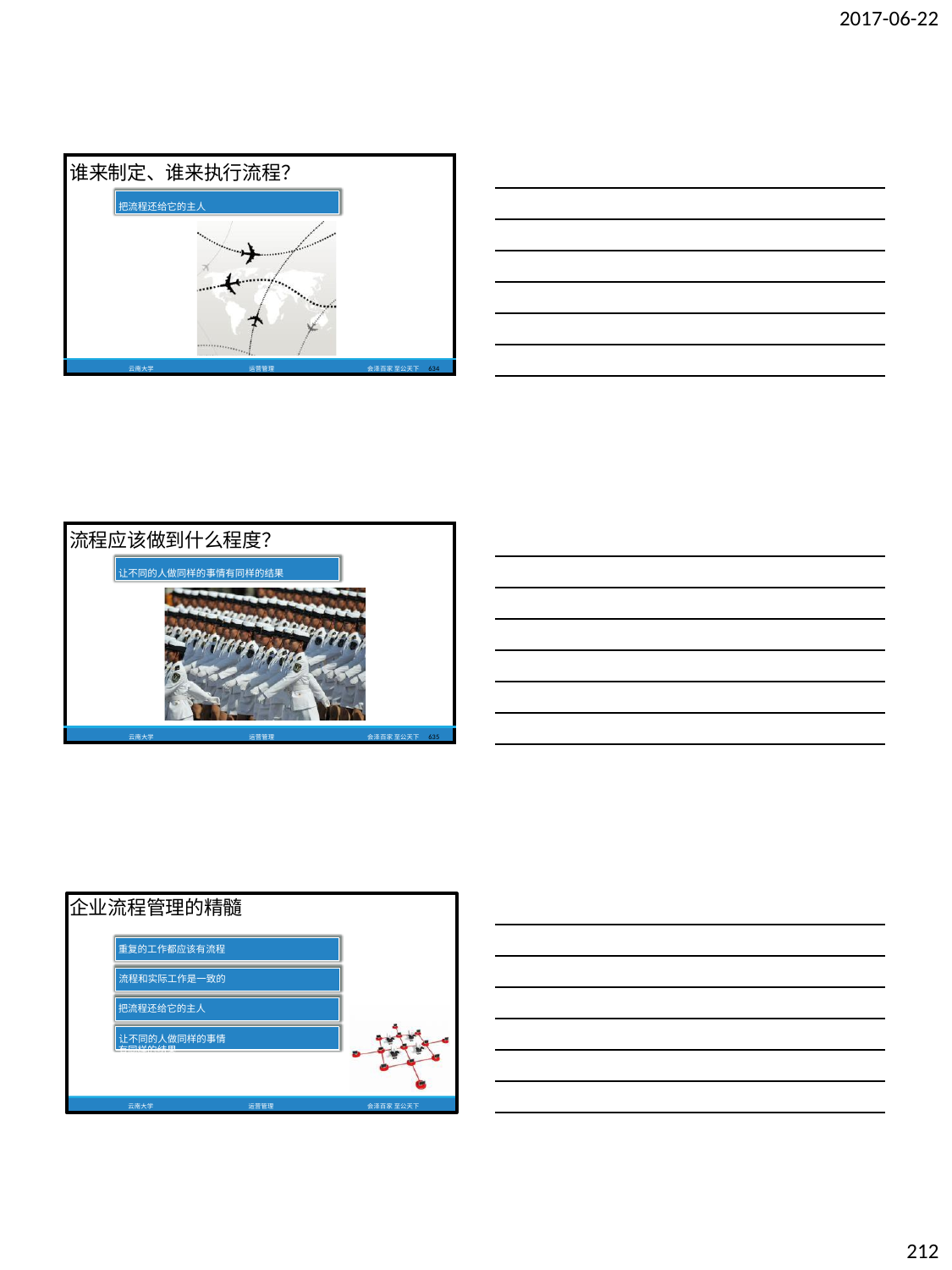

2017-06-22
| 谁来制定、谁来执行流程？ 把流程还给它的主人 |  |  |  |
| --- | --- | --- | --- |
| 云南大学 | 运营管理 | 会泽百家 至公天下 | 634 |

| 流程应该做到什么程度？ 让不同的人做同样的事情有同样的结果 |  |  |  |
| --- | --- | --- | --- |
| 云南大学 | 运营管理 | 会泽百家 至公天下 | 635 |

企业流程管理的精髓

重复的工作都应该有流程
流程和实际工作是一致的 把流程还给它的主人

让不同的人做同样的事情有同样的结果

云南大学
运营管理
会泽百家 至公天下

212